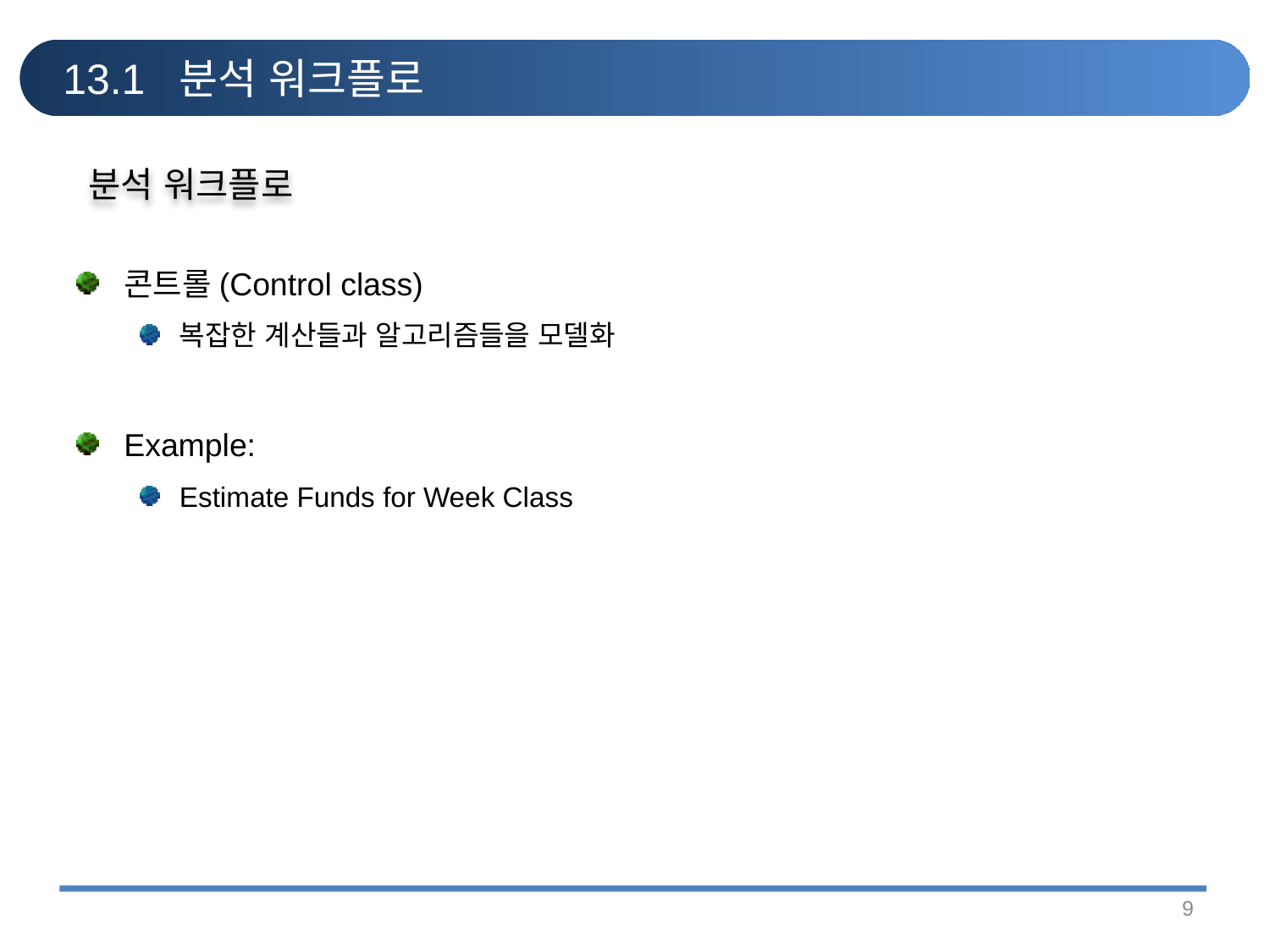

# 13.1  분석 워크플로
분석 워크플로
콘트롤(Control class)
복잡한 계산들과 알고리즘들을 모델화

Example:
Estimate Funds for Week Class
9